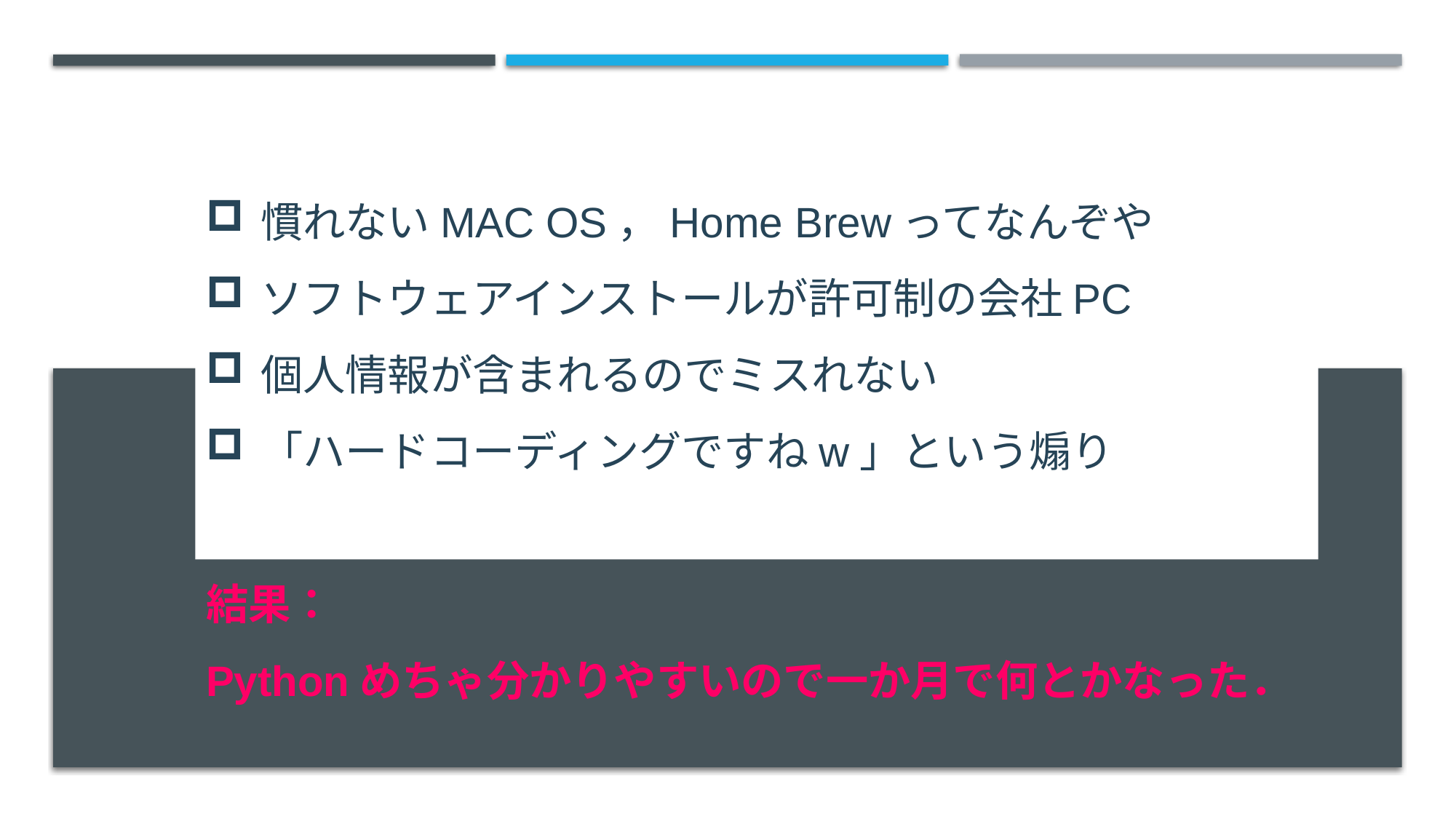

慣れないMAC OS，Home Brewってなんぞや
ソフトウェアインストールが許可制の会社PC
個人情報が含まれるのでミスれない
「ハードコーディングですねw」という煽り

結果：
Pythonめちゃ分かりやすいので一か月で何とかなった．